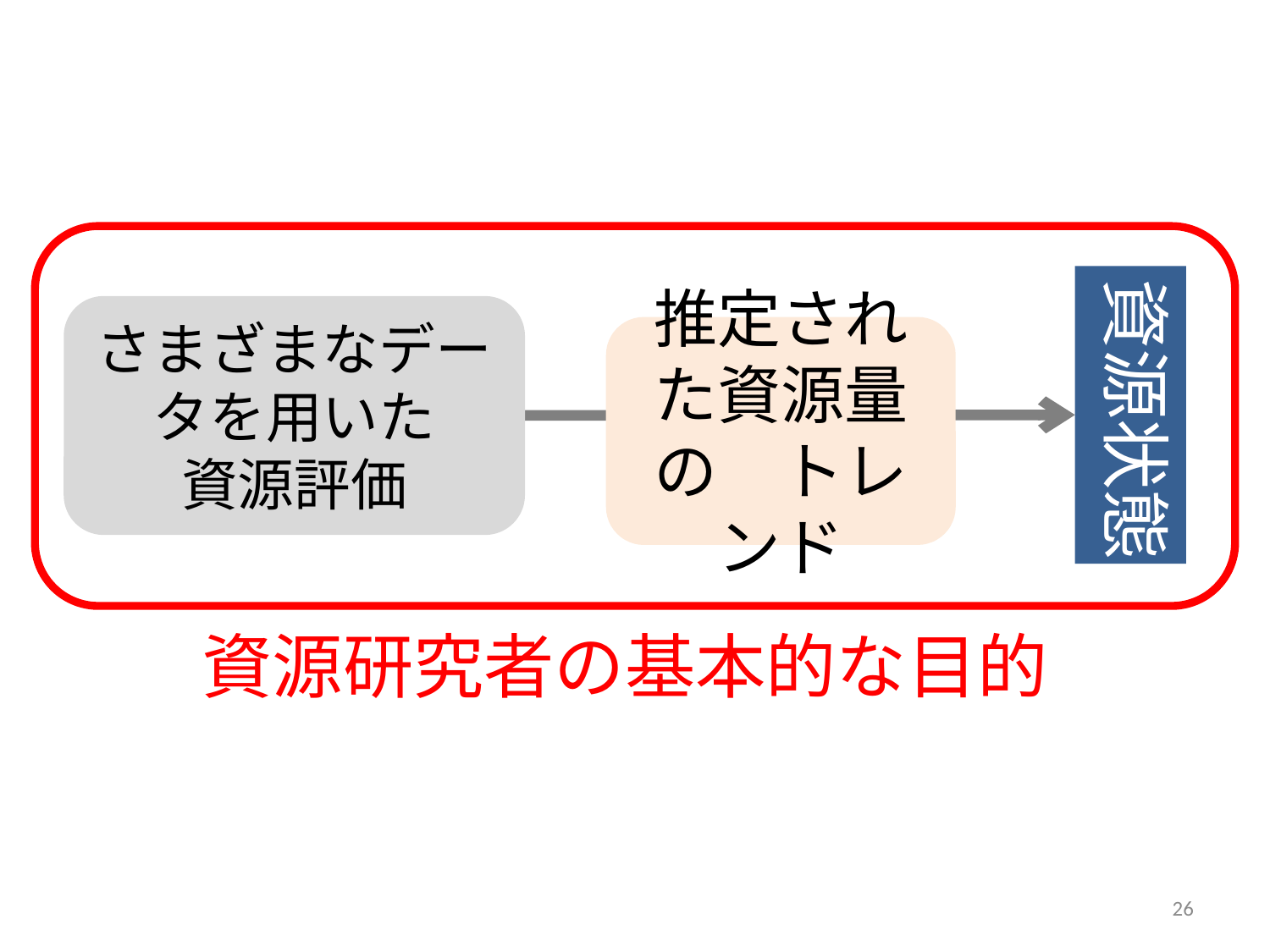

資源状態
さまざまなデータを用いた
資源評価
推定された資源量の　トレンド
資源研究者の基本的な目的
26